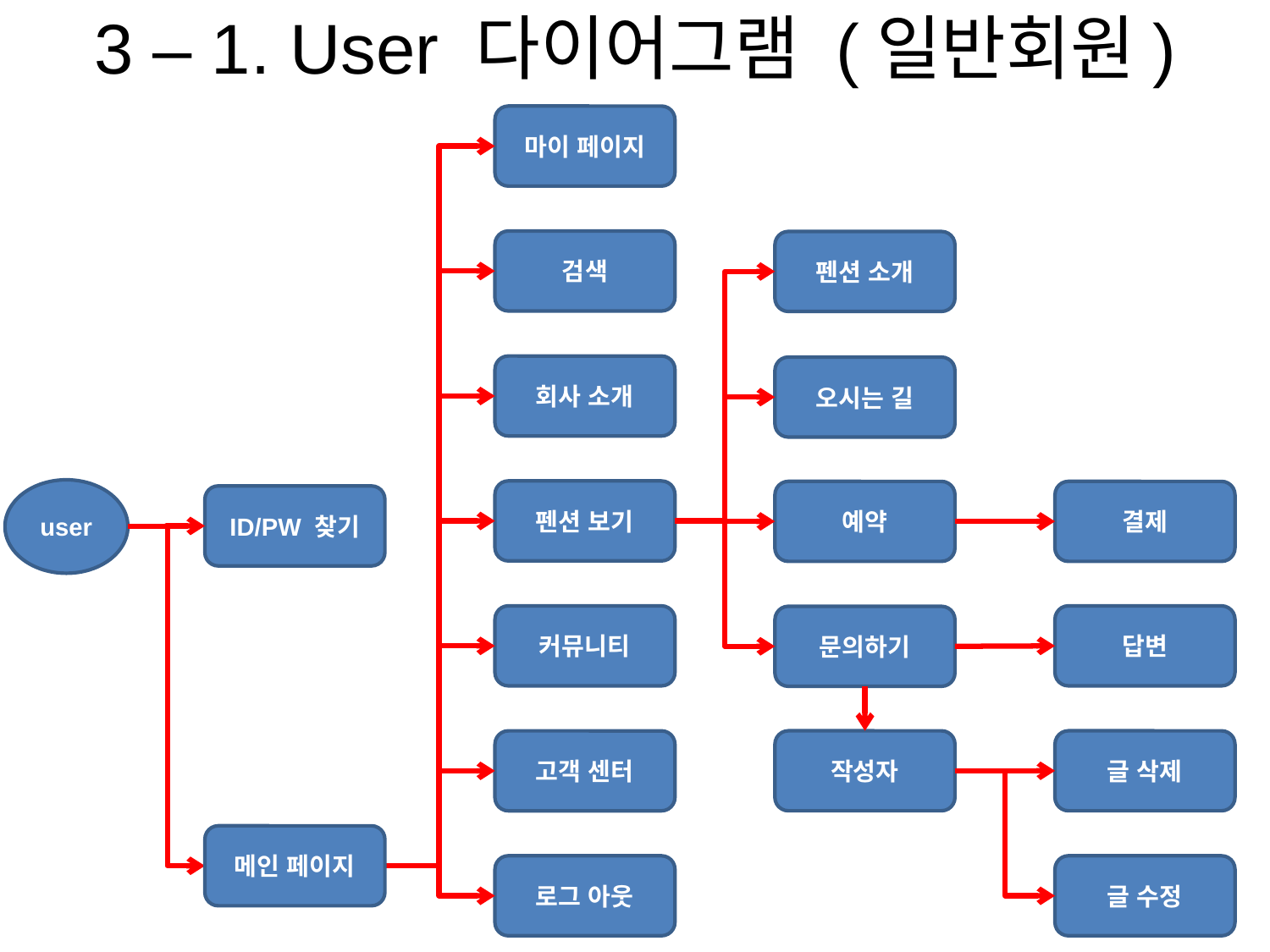

# 3 – 1. User 다이어그램 (일반회원)
마이 페이지

검색
펜션 소개
회사 소개
오시는 길
user
펜션 보기
예약
결제
ID/PW 찾기
커뮤니티
답변
문의하기
글 삭제
작성자
고객 센터
메인 페이지
로그 아웃
글 수정